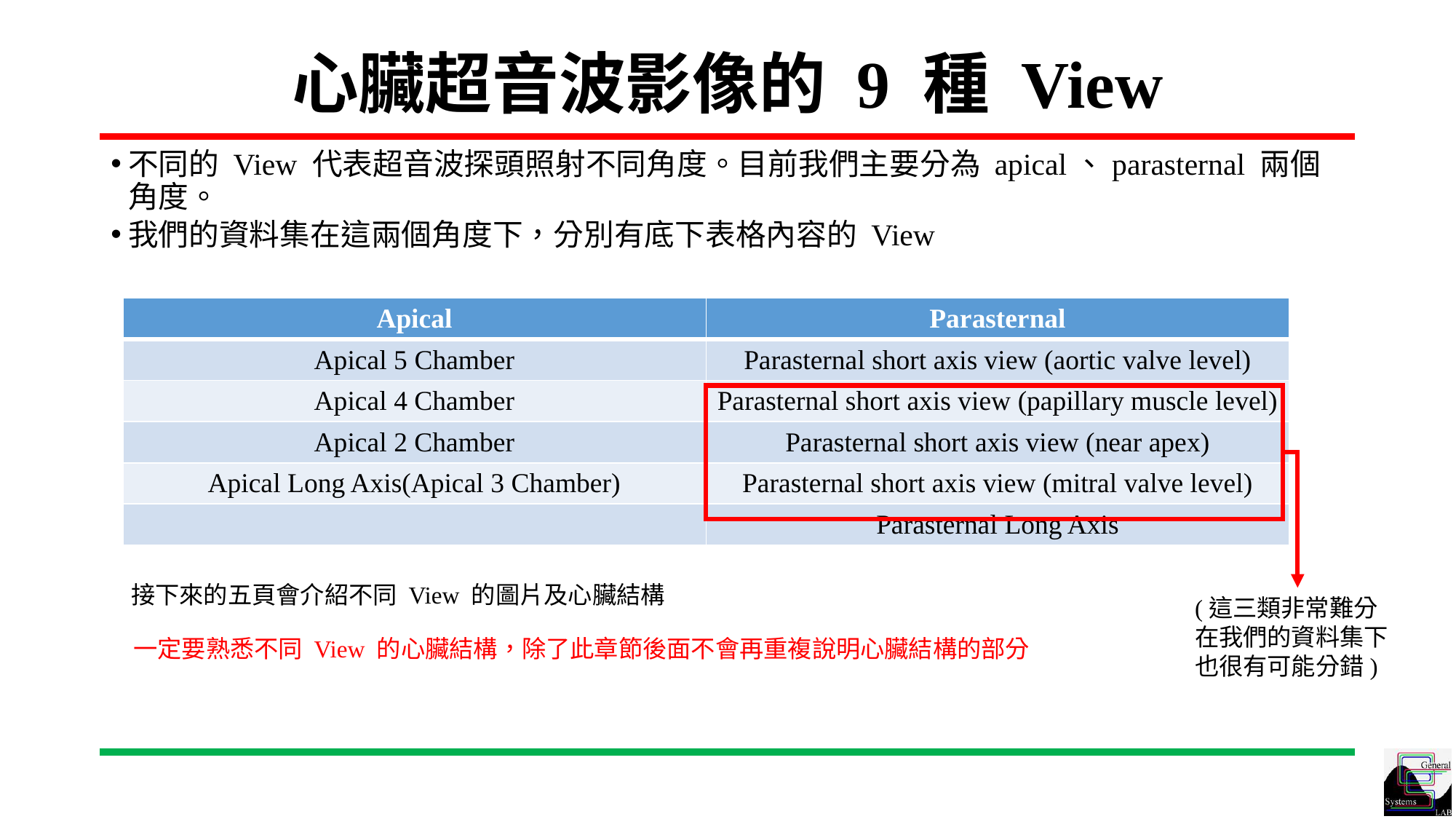

# 心臟超音波影像的 9 種 View
不同的 View 代表超音波探頭照射不同角度。目前我們主要分為 apical、parasternal 兩個角度。
我們的資料集在這兩個角度下，分別有底下表格內容的 View
| Apical | Parasternal |
| --- | --- |
| Apical 5 Chamber | Parasternal short axis view (aortic valve level) |
| Apical 4 Chamber | Parasternal short axis view (papillary muscle level) |
| Apical 2 Chamber | Parasternal short axis view (near apex) |
| Apical Long Axis(Apical 3 Chamber) | Parasternal short axis view (mitral valve level) |
|  | Parasternal Long Axis |

接下來的五頁會介紹不同 View 的圖片及心臟結構
(這三類非常難分在我們的資料集下也很有可能分錯)
一定要熟悉不同 View 的心臟結構，除了此章節後面不會再重複說明心臟結構的部分